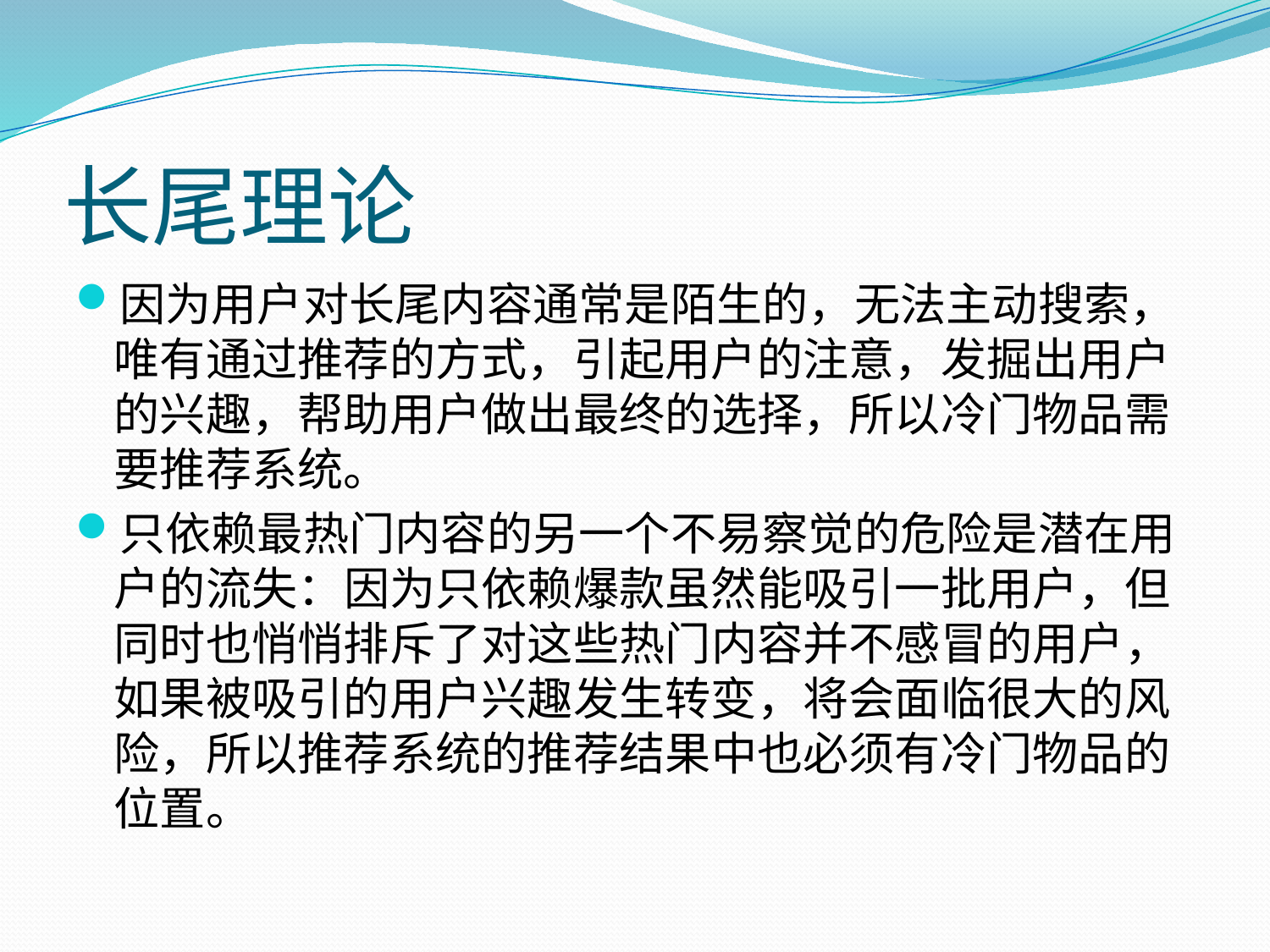

# 长尾理论
因为用户对长尾内容通常是陌生的，无法主动搜索，唯有通过推荐的方式，引起用户的注意，发掘出用户的兴趣，帮助用户做出最终的选择，所以冷门物品需要推荐系统。
只依赖最热门内容的另一个不易察觉的危险是潜在用户的流失：因为只依赖爆款虽然能吸引一批用户，但同时也悄悄排斥了对这些热门内容并不感冒的用户，如果被吸引的用户兴趣发生转变，将会面临很大的风险，所以推荐系统的推荐结果中也必须有冷门物品的位置。